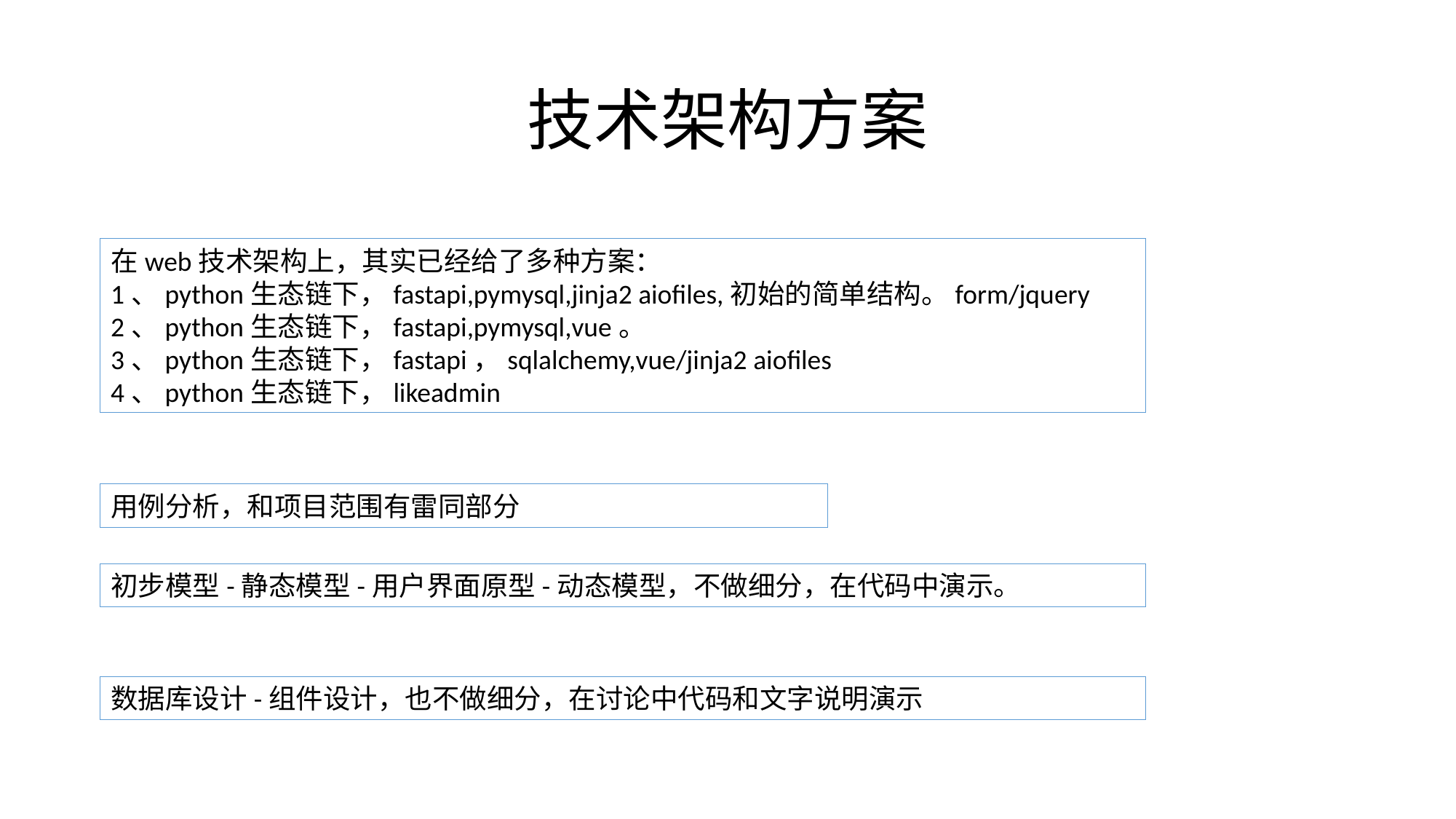

# 技术架构方案
在web技术架构上，其实已经给了多种方案：
1、python生态链下，fastapi,pymysql,jinja2 aiofiles,初始的简单结构。form/jquery
2、python生态链下，fastapi,pymysql,vue。
3、python生态链下，fastapi，sqlalchemy,vue/jinja2 aiofiles
4、python生态链下，likeadmin
用例分析，和项目范围有雷同部分
初步模型-静态模型-用户界面原型-动态模型，不做细分，在代码中演示。
数据库设计-组件设计，也不做细分，在讨论中代码和文字说明演示